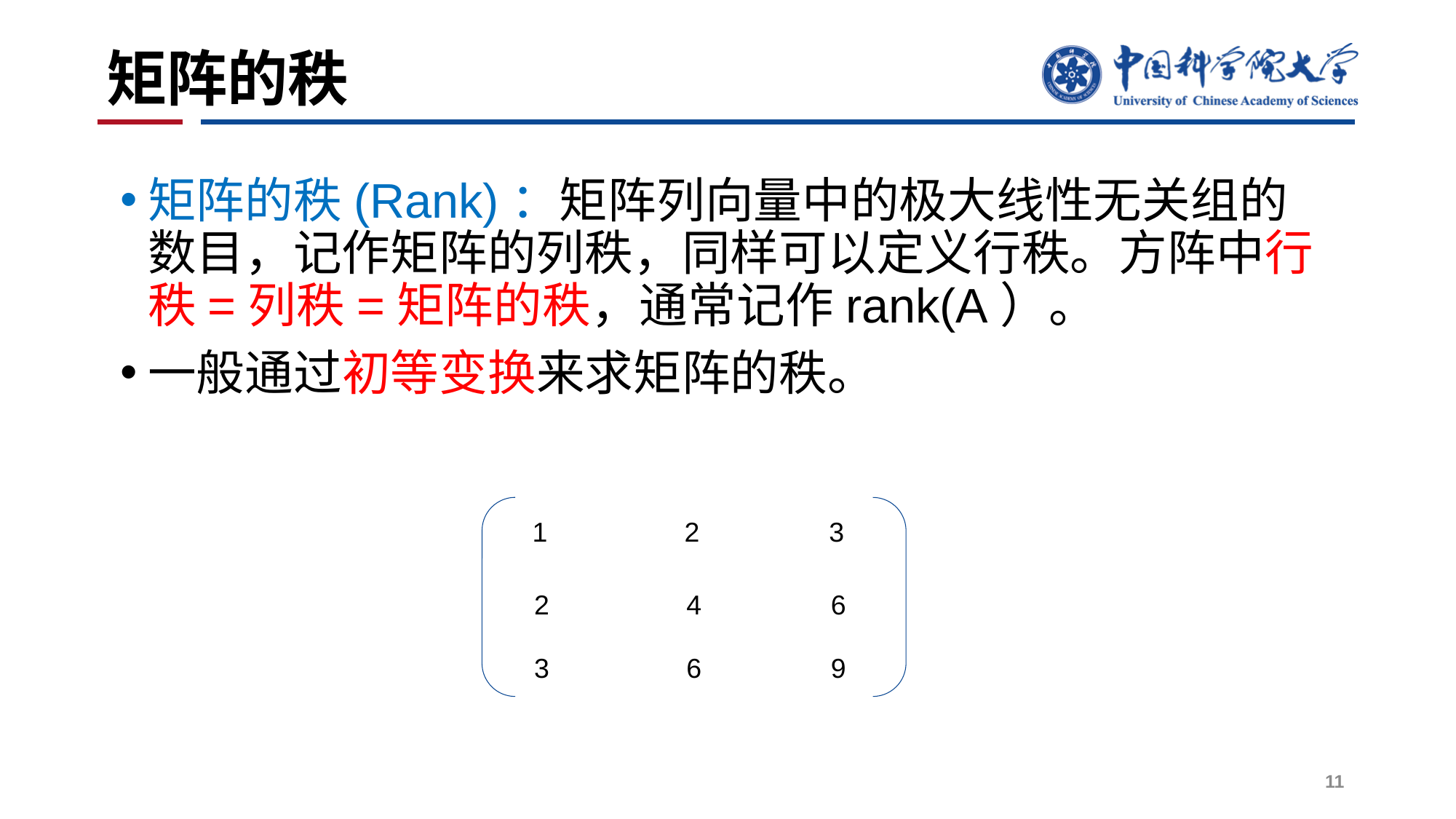

# 矩阵的秩
矩阵的秩(Rank)：矩阵列向量中的极大线性无关组的数目，记作矩阵的列秩，同样可以定义行秩。方阵中行秩=列秩=矩阵的秩，通常记作rank(A）。
一般通过初等变换来求矩阵的秩。

1                  2                 3
2                  4                 6
3                  6                 9
11